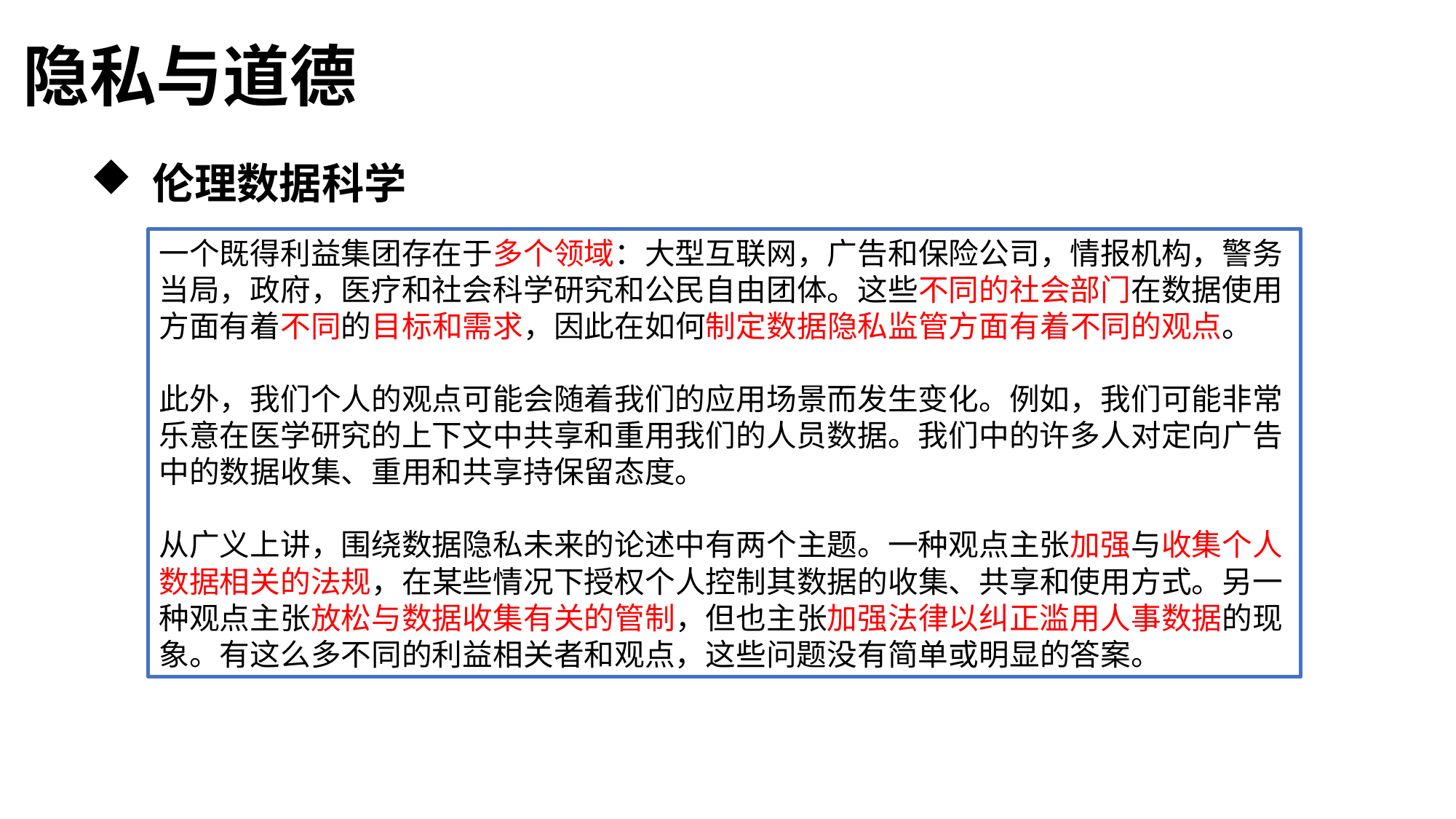

隐私与道德

 伦理数据科学
一个既得利益集团存在于多个领域：大型互联网，广告和保险公司，情报机构，警务当局，政府，医疗和社会科学研究和公民自由团体。这些不同的社会部门在数据使用方面有着不同的目标和需求，因此在如何制定数据隐私监管方面有着不同的观点。

此外，我们个人的观点可能会随着我们的应用场景而发生变化。例如，我们可能非常乐意在医学研究的上下文中共享和重用我们的人员数据。我们中的许多人对定向广告中的数据收集、重用和共享持保留态度。

从广义上讲，围绕数据隐私未来的论述中有两个主题。一种观点主张加强与收集个人数据相关的法规，在某些情况下授权个人控制其数据的收集、共享和使用方式。另一种观点主张放松与数据收集有关的管制，但也主张加强法律以纠正滥用人事数据的现象。有这么多不同的利益相关者和观点，这些问题没有简单或明显的答案。